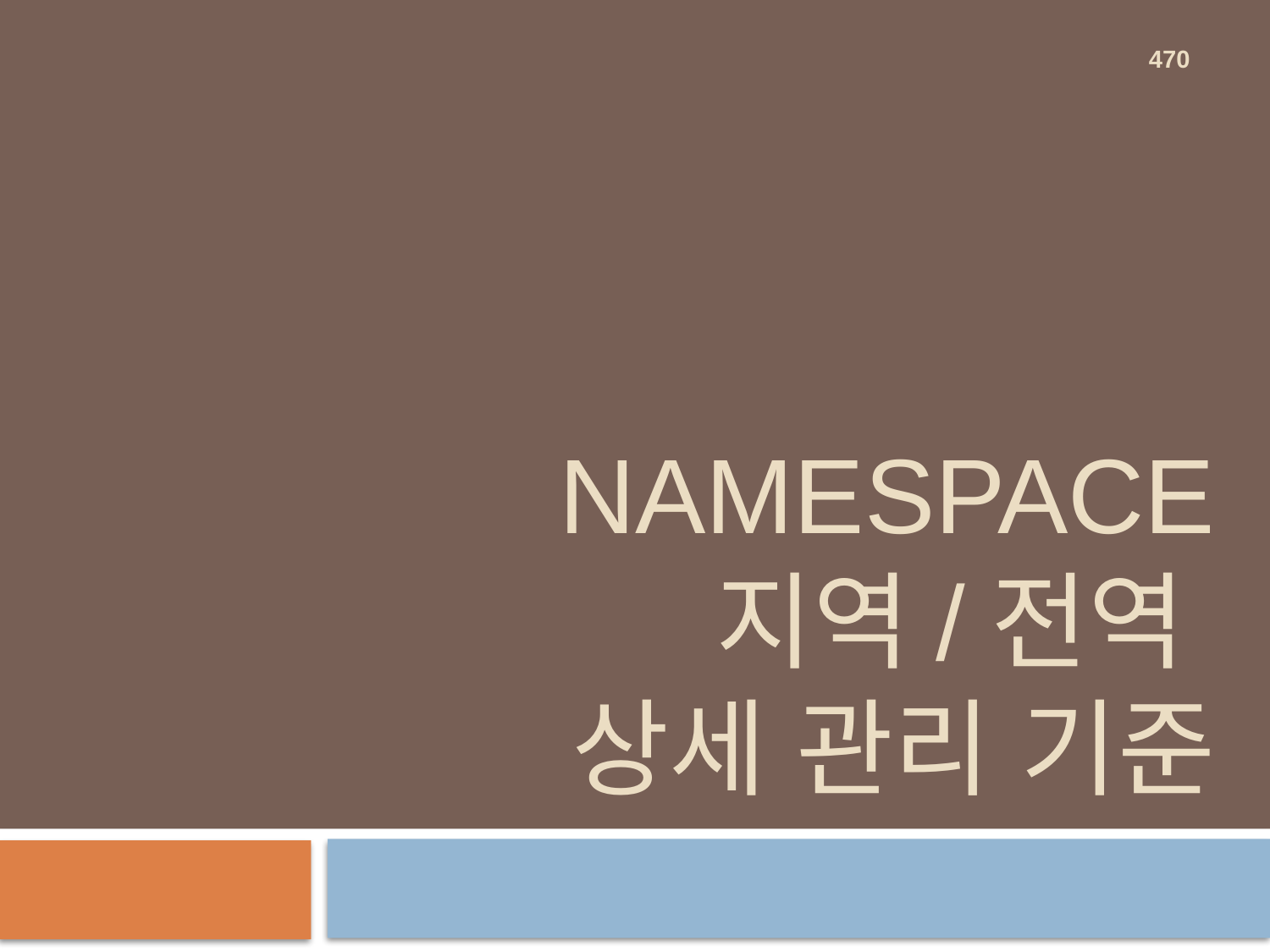

470
# Namespace 지역/전역 상세 관리 기준